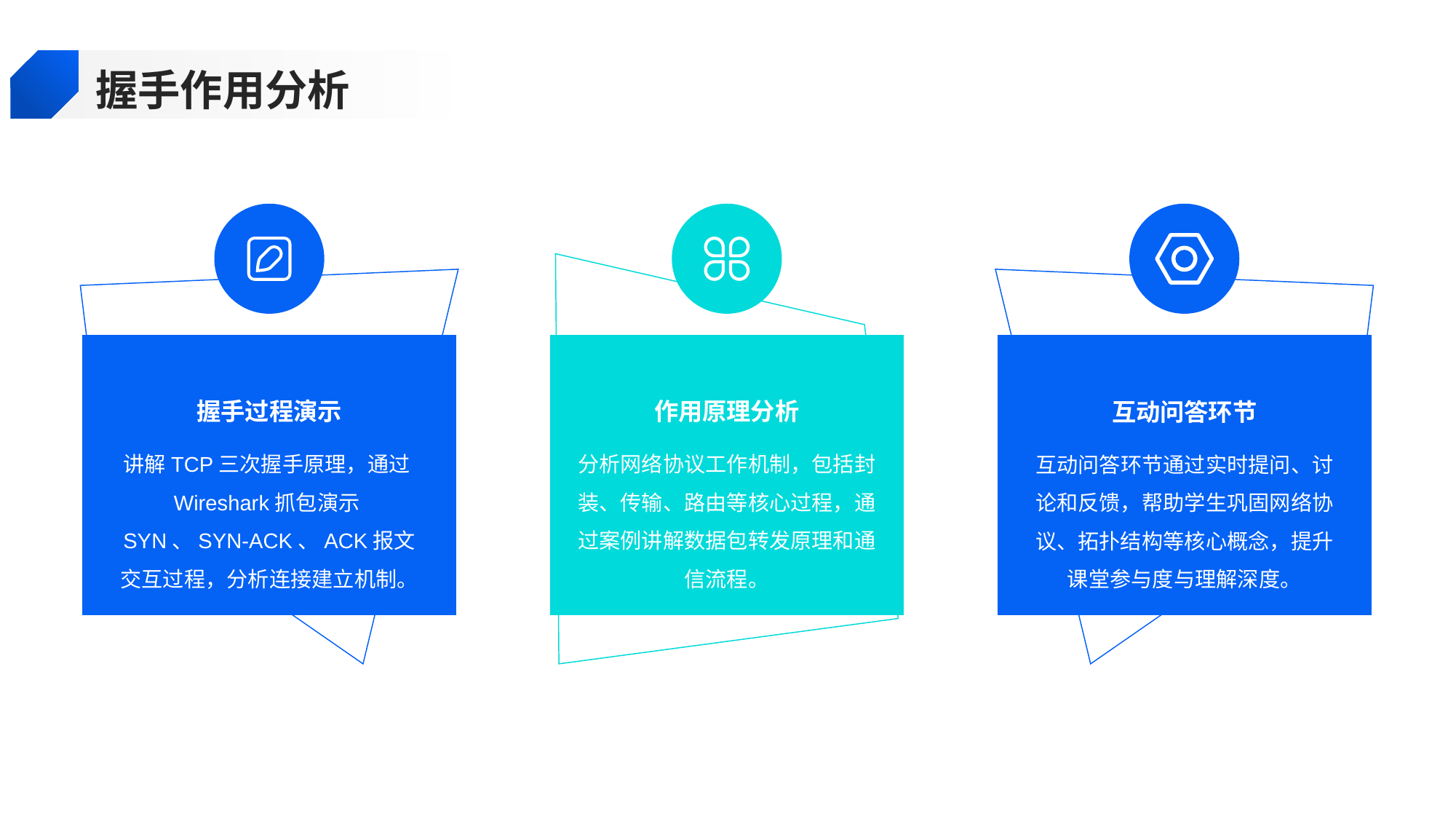

握手作用分析

握手过程演示
作用原理分析
互动问答环节
讲解TCP三次握手原理，通过Wireshark抓包演示SYN、SYN-ACK、ACK报文交互过程，分析连接建立机制。
分析网络协议工作机制，包括封装、传输、路由等核心过程，通过案例讲解数据包转发原理和通信流程。
互动问答环节通过实时提问、讨论和反馈，帮助学生巩固网络协议、拓扑结构等核心概念，提升课堂参与度与理解深度。